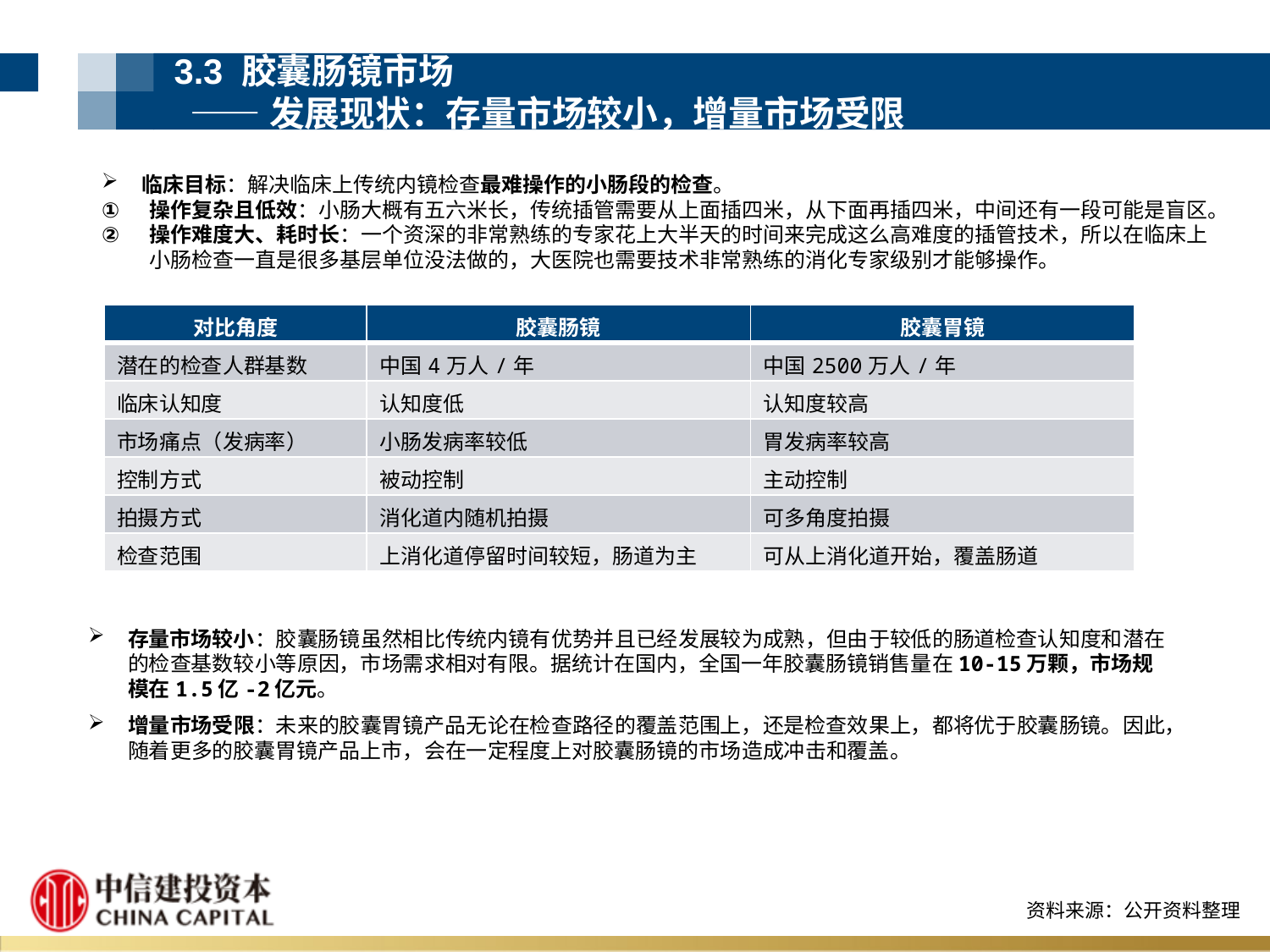

3.3 胶囊肠镜市场
  ——发展现状：存量市场较小，增量市场受限
临床目标：解决临床上传统内镜检查最难操作的小肠段的检查。
操作复杂且低效：小肠大概有五六米长，传统插管需要从上面插四米，从下面再插四米，中间还有一段可能是盲区。
操作难度大、耗时长：一个资深的非常熟练的专家花上大半天的时间来完成这么高难度的插管技术，所以在临床上小肠检查一直是很多基层单位没法做的，大医院也需要技术非常熟练的消化专家级别才能够操作。
| 对比角度 | 胶囊肠镜 | 胶囊胃镜 |
| --- | --- | --- |
| 潜在的检查人群基数 | 中国4万人/年 | 中国2500万人/年 |
| 临床认知度 | 认知度低 | 认知度较高 |
| 市场痛点（发病率） | 小肠发病率较低 | 胃发病率较高 |
| 控制方式 | 被动控制 | 主动控制 |
| 拍摄方式 | 消化道内随机拍摄 | 可多角度拍摄 |
| 检查范围 | 上消化道停留时间较短，肠道为主 | 可从上消化道开始，覆盖肠道 |
存量市场较小：胶囊肠镜虽然相比传统内镜有优势并且已经发展较为成熟，但由于较低的肠道检查认知度和潜在的检查基数较小等原因，市场需求相对有限。据统计在国内，全国一年胶囊肠镜销售量在10-15万颗，市场规模在1.5亿-2亿元。
增量市场受限：未来的胶囊胃镜产品无论在检查路径的覆盖范围上，还是检查效果上，都将优于胶囊肠镜。因此，随着更多的胶囊胃镜产品上市，会在一定程度上对胶囊肠镜的市场造成冲击和覆盖。
资料来源：公开资料整理